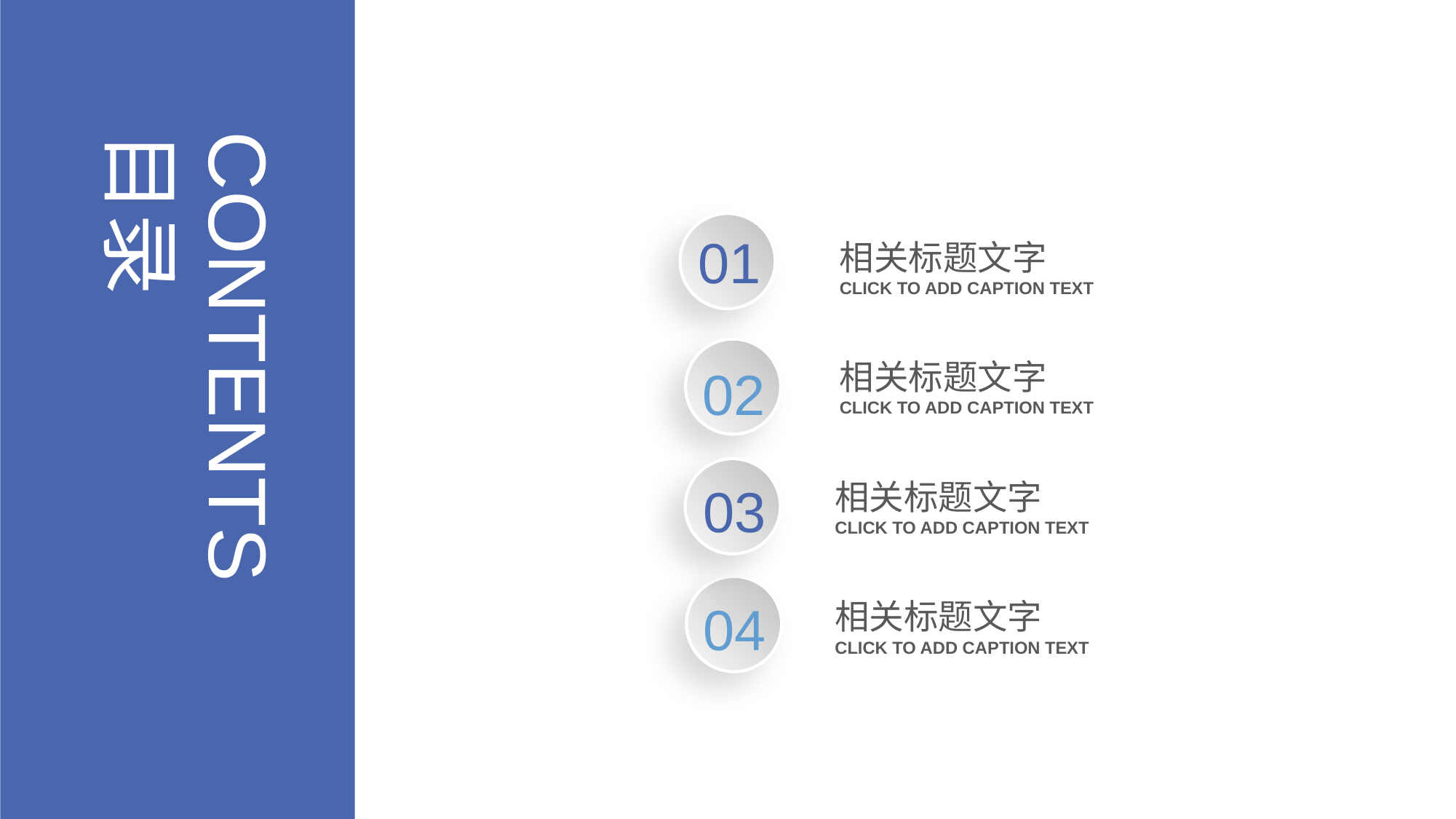

CONTENTS
目录

01
相关标题文字
CLICK TO ADD CAPTION TEXT

02
相关标题文字
CLICK TO ADD CAPTION TEXT

03
相关标题文字
CLICK TO ADD CAPTION TEXT

04
相关标题文字
CLICK TO ADD CAPTION TEXT